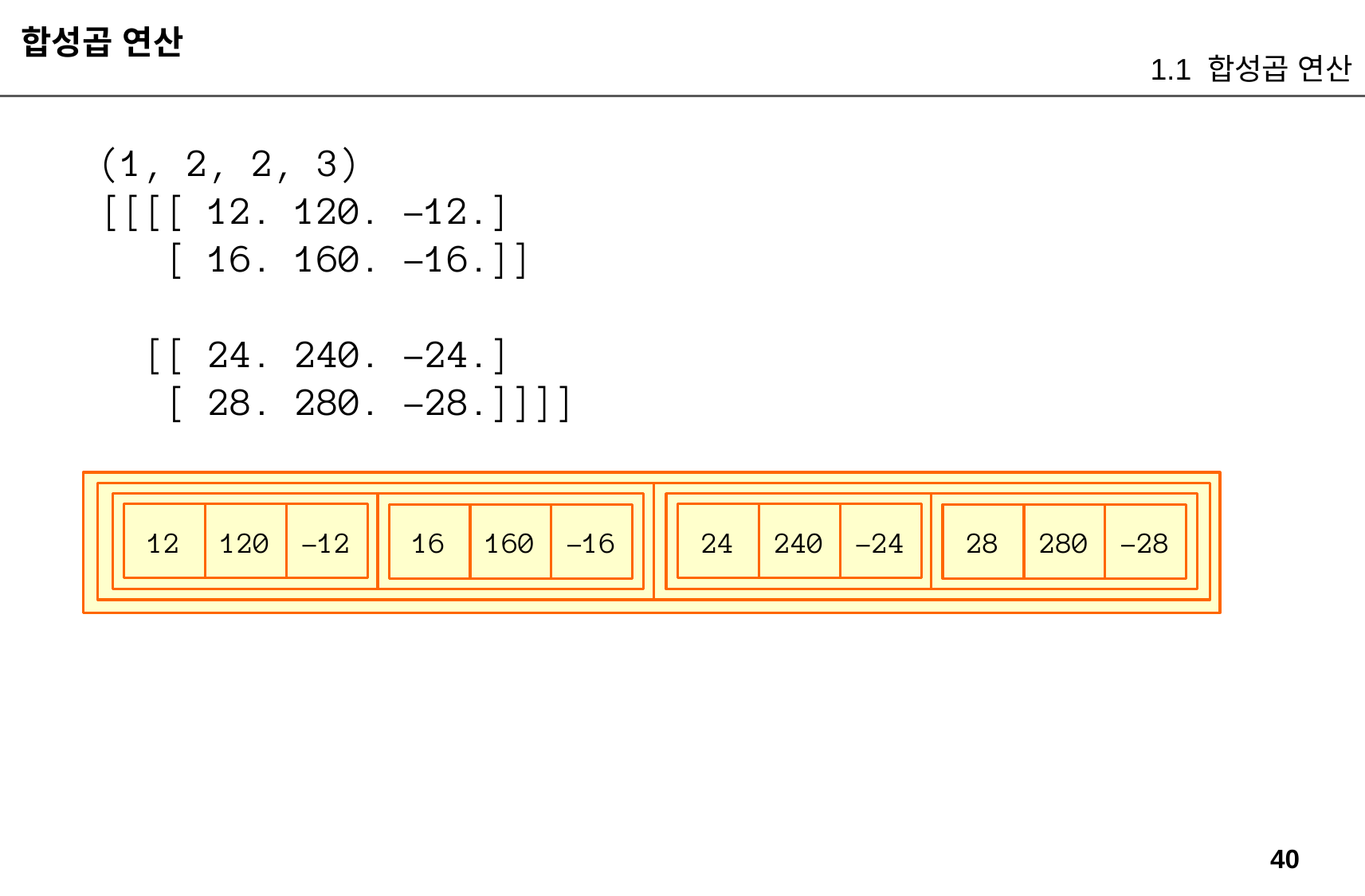

합성곱 연산
1.1 합성곱 연산
(1, 2, 2, 3)
[[[[ 12. 120. -12.]
   [ 16. 160. -16.]]

  [[ 24. 240. -24.]
   [ 28. 280. -28.]]]]

-24
-12
240
120
24
12
-28
-16
280
160
28
16